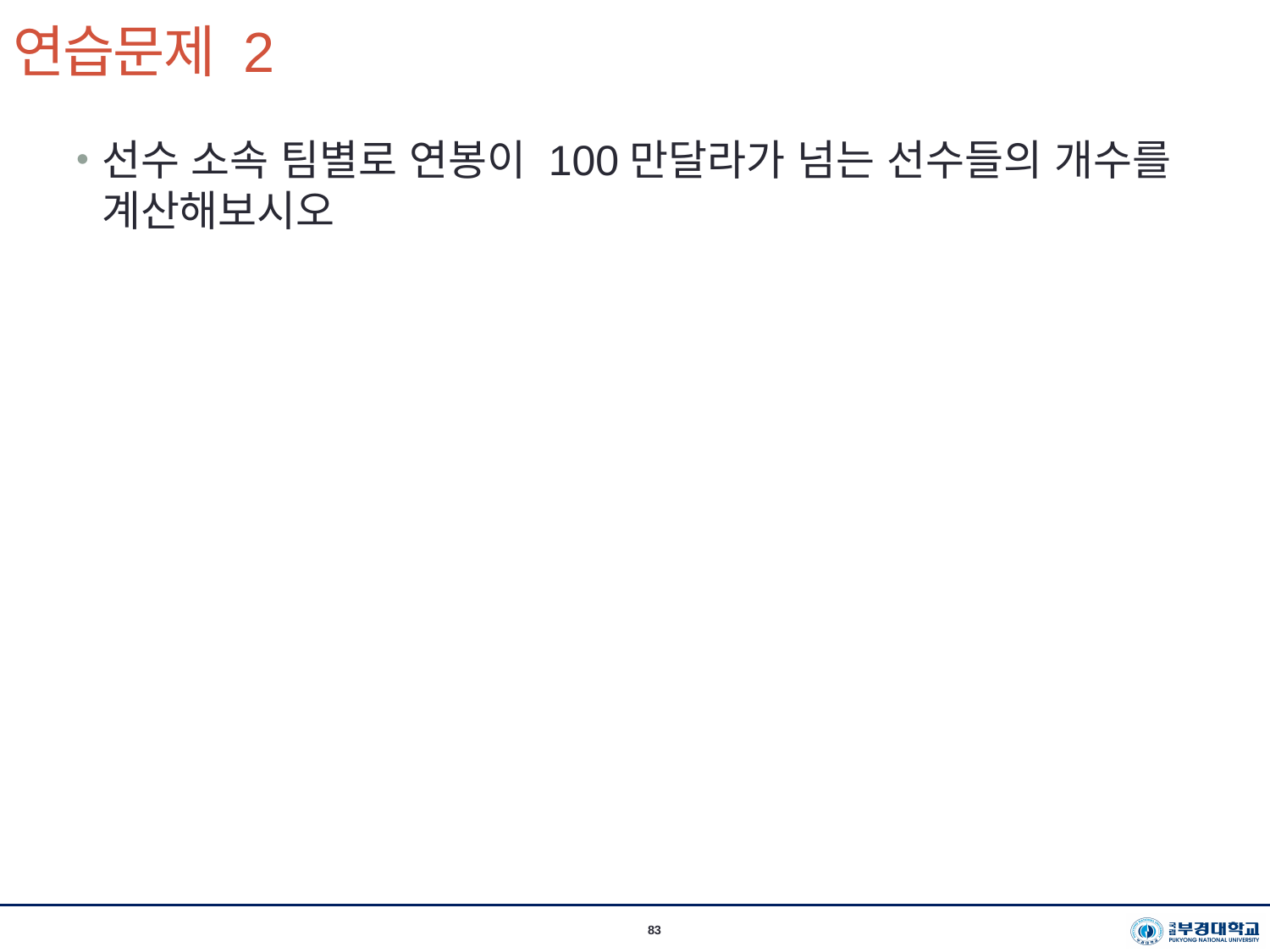

# 연습문제 2
시스템경영공학부 이지환 교수(2020-2학기)
83
선수 소속 팀별로 연봉이 100만달라가 넘는 선수들의 개수를 계산해보시오